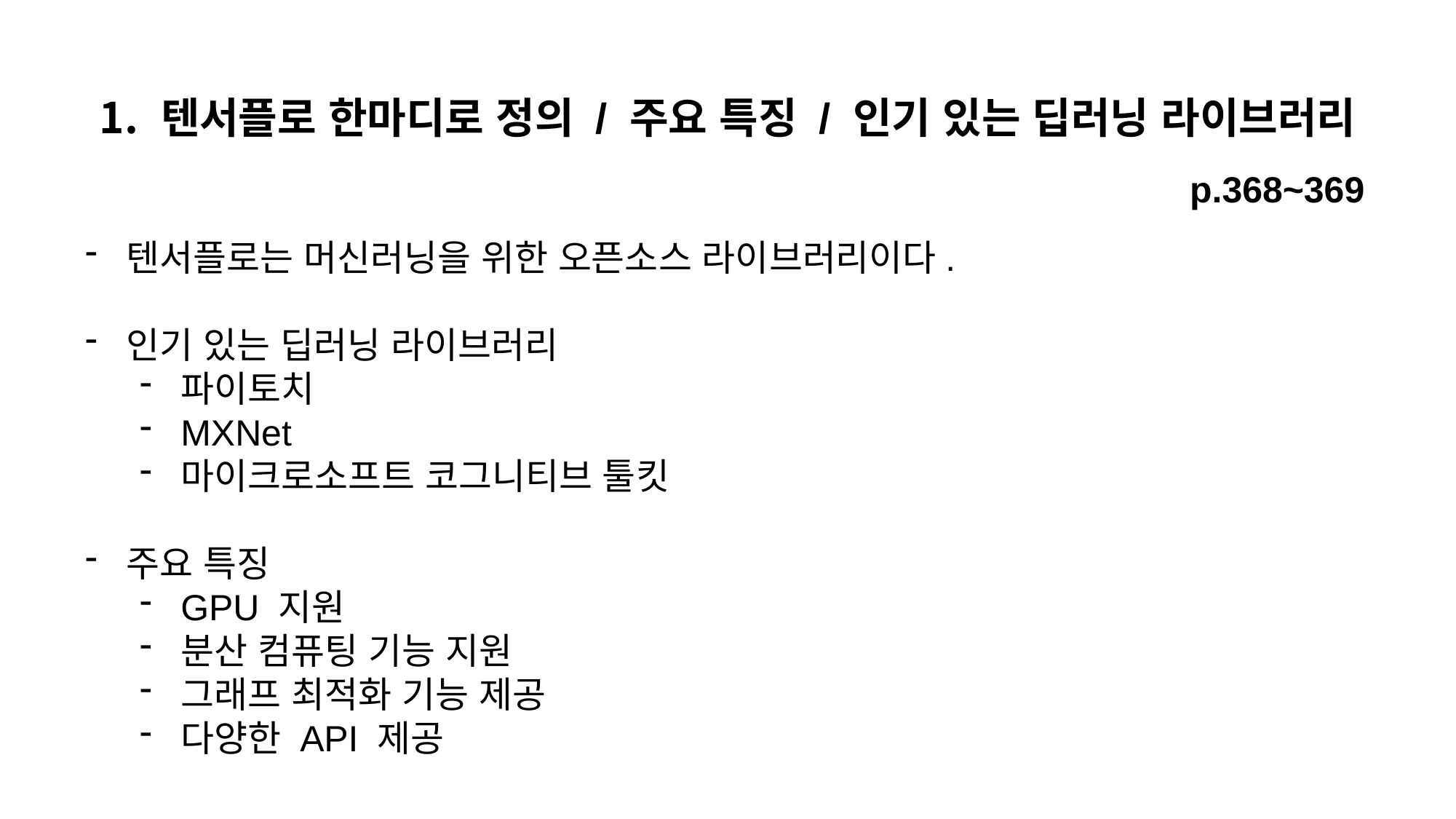

텐서플로 한마디로 정의 / 주요 특징 / 인기 있는 딥러닝 라이브러리
p.368~369
텐서플로는 머신러닝을 위한 오픈소스 라이브러리이다.

인기 있는 딥러닝 라이브러리
파이토치
MXNet
마이크로소프트 코그니티브 툴킷

주요 특징
GPU 지원
분산 컴퓨팅 기능 지원
그래프 최적화 기능 제공
다양한 API 제공